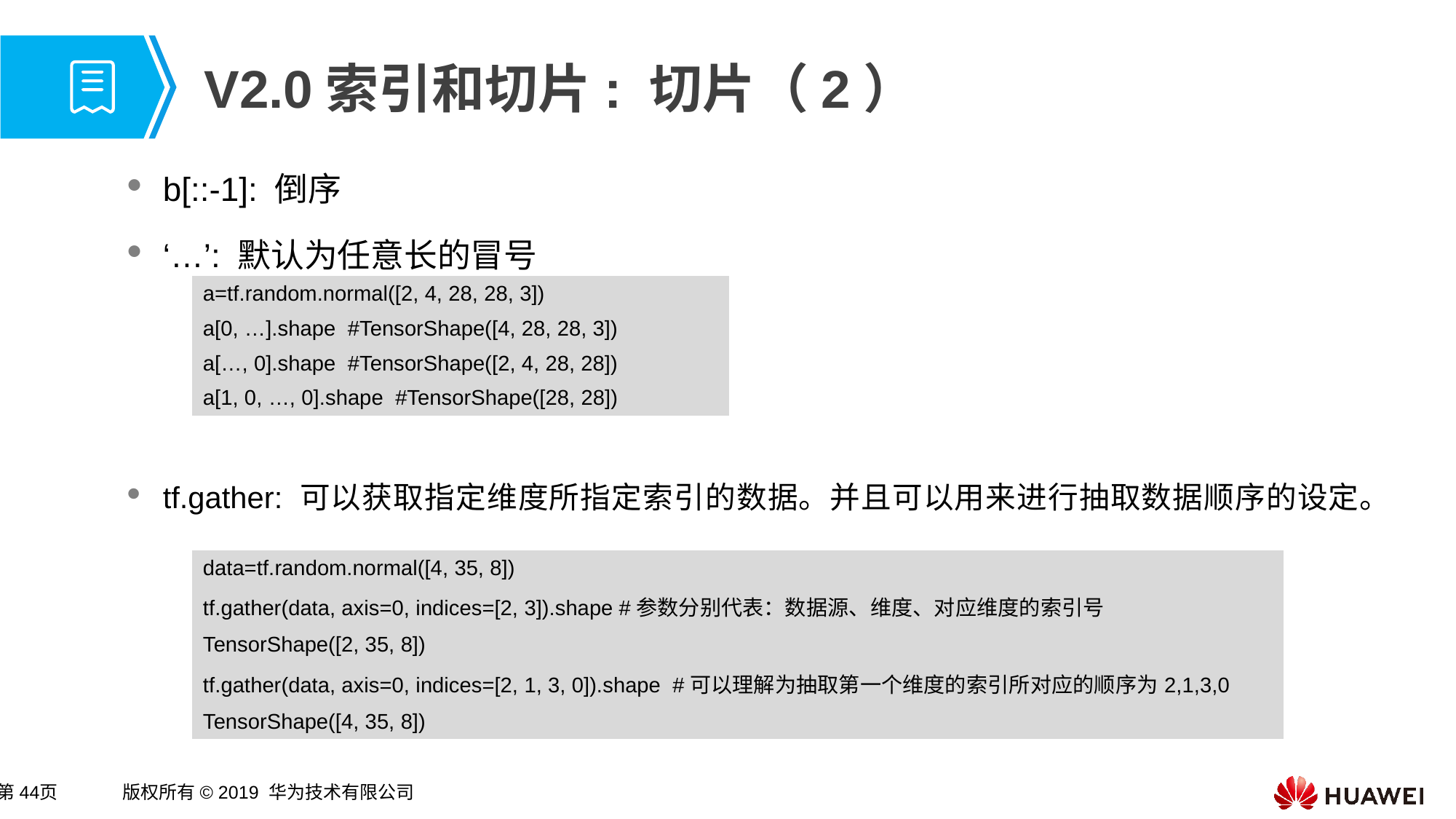

# V2.0索引和切片: 切片（2）
b[::-1]: 倒序
‘…’: 默认为任意长的冒号

tf.gather: 可以获取指定维度所指定索引的数据。并且可以用来进行抽取数据顺序的设定。

| a=tf.random.normal([2, 4, 28, 28, 3]) |
| --- |
| a[0, …].shape #TensorShape([4, 28, 28, 3]) |
| a[…, 0].shape #TensorShape([2, 4, 28, 28]) |
| a[1, 0, …, 0].shape #TensorShape([28, 28]) |
| data=tf.random.normal([4, 35, 8]) |
| --- |
| tf.gather(data, axis=0, indices=[2, 3]).shape #参数分别代表：数据源、维度、对应维度的索引号 |
| TensorShape([2, 35, 8]) |
| tf.gather(data, axis=0, indices=[2, 1, 3, 0]).shape #可以理解为抽取第一个维度的索引所对应的顺序为2,1,3,0 |
| TensorShape([4, 35, 8]) |